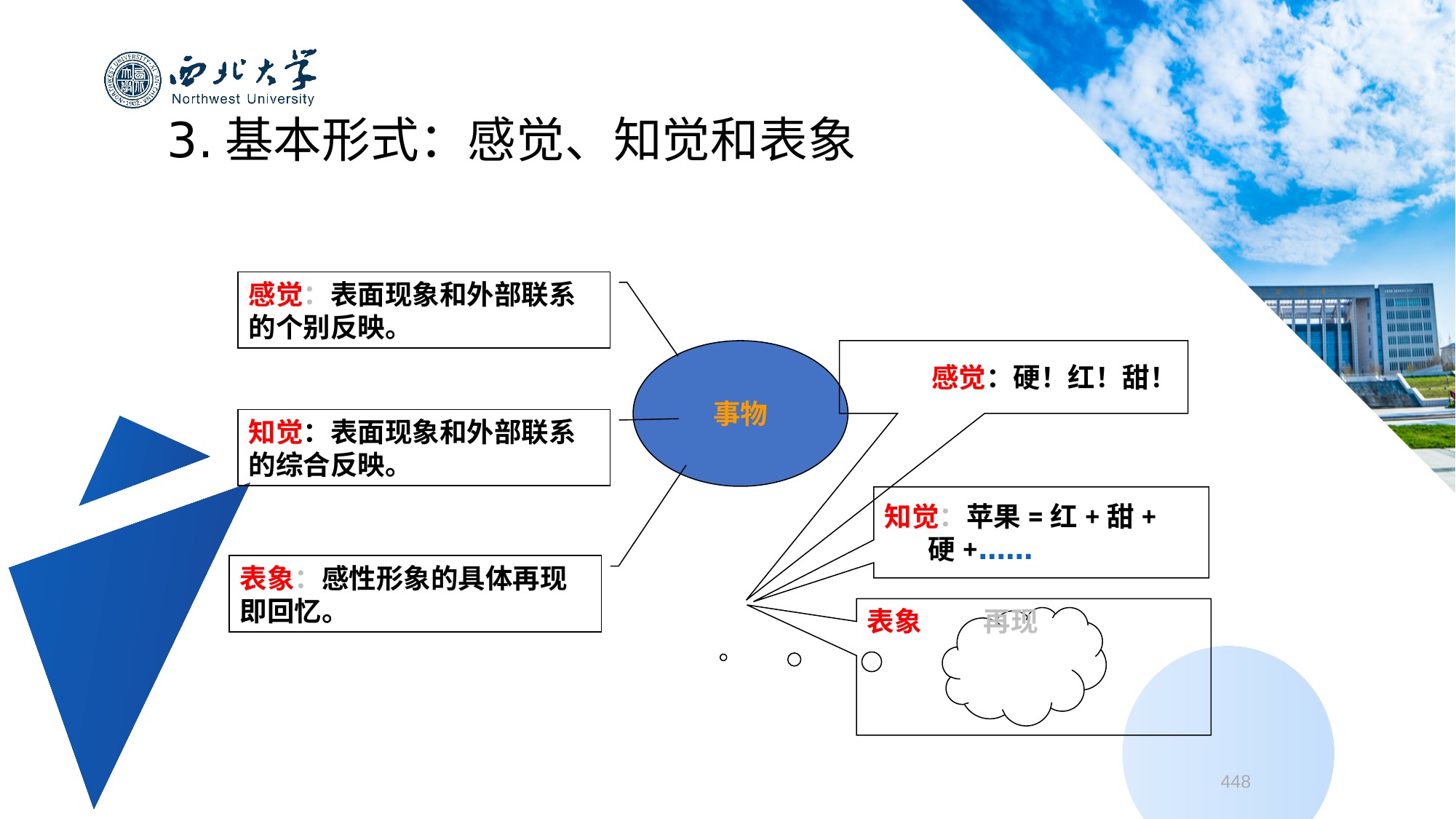

3.基本形式：感觉、知觉和表象
感觉：表面现象和外部联系的个别反映。
事物
感觉：硬！红！甜！
知觉：表面现象和外部联系的综合反映。
知觉：苹果=红+甜+
      硬+……
表象：感性形象的具体再现即回忆。
表象          再现

448